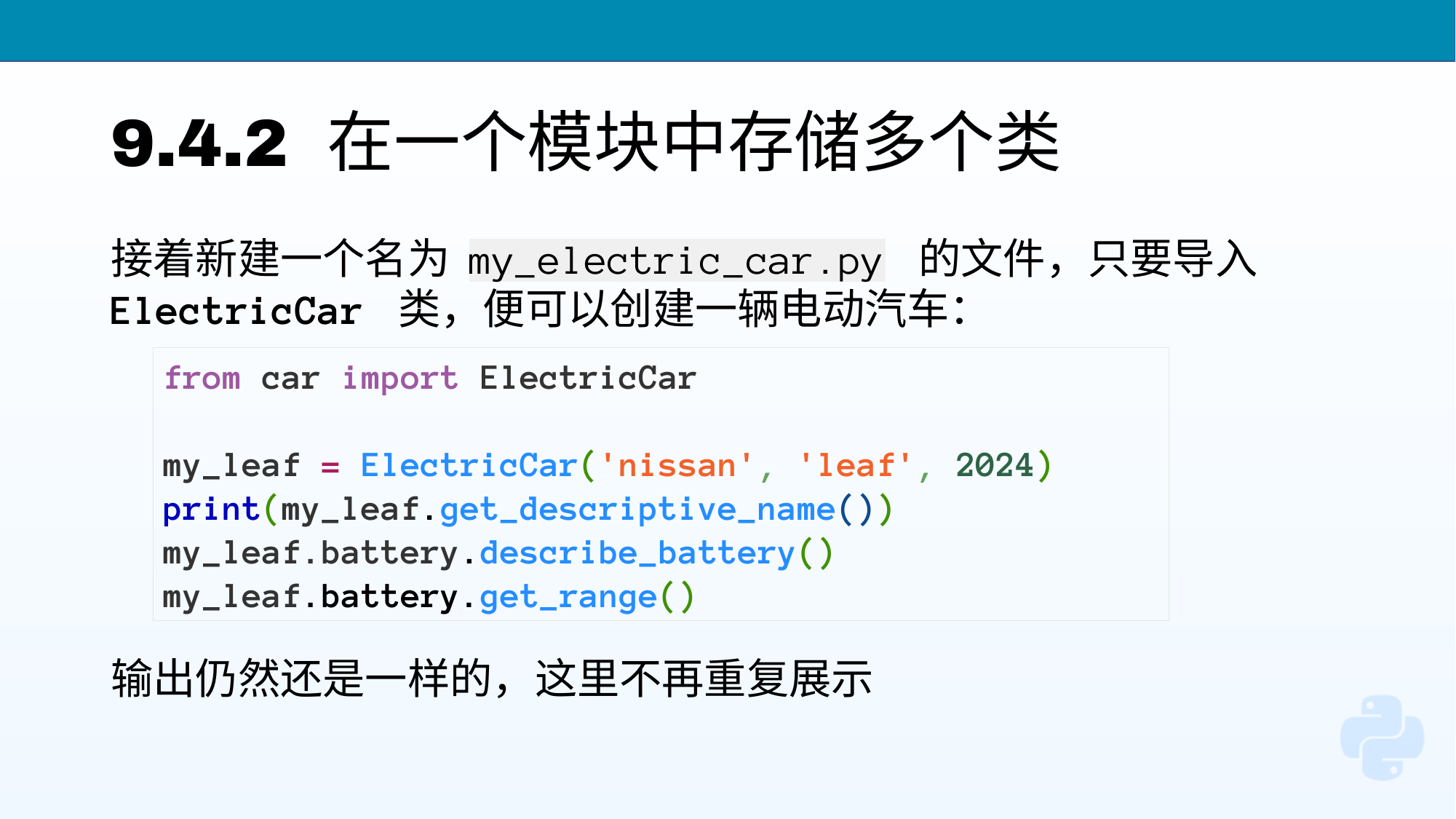

# 9.4.2 在一个模块中存储多个类
接着新建一个名为 my_electric_car.py 的文件，只要导入 ElectricCar 类，便可以创建一辆电动汽车：

输出仍然还是一样的，这里不再重复展示
from car import ElectricCar
my_leaf = ElectricCar('nissan', 'leaf', 2024)
print(my_leaf.get_descriptive_name())
my_leaf.battery.describe_battery()
my_leaf.battery.get_range()